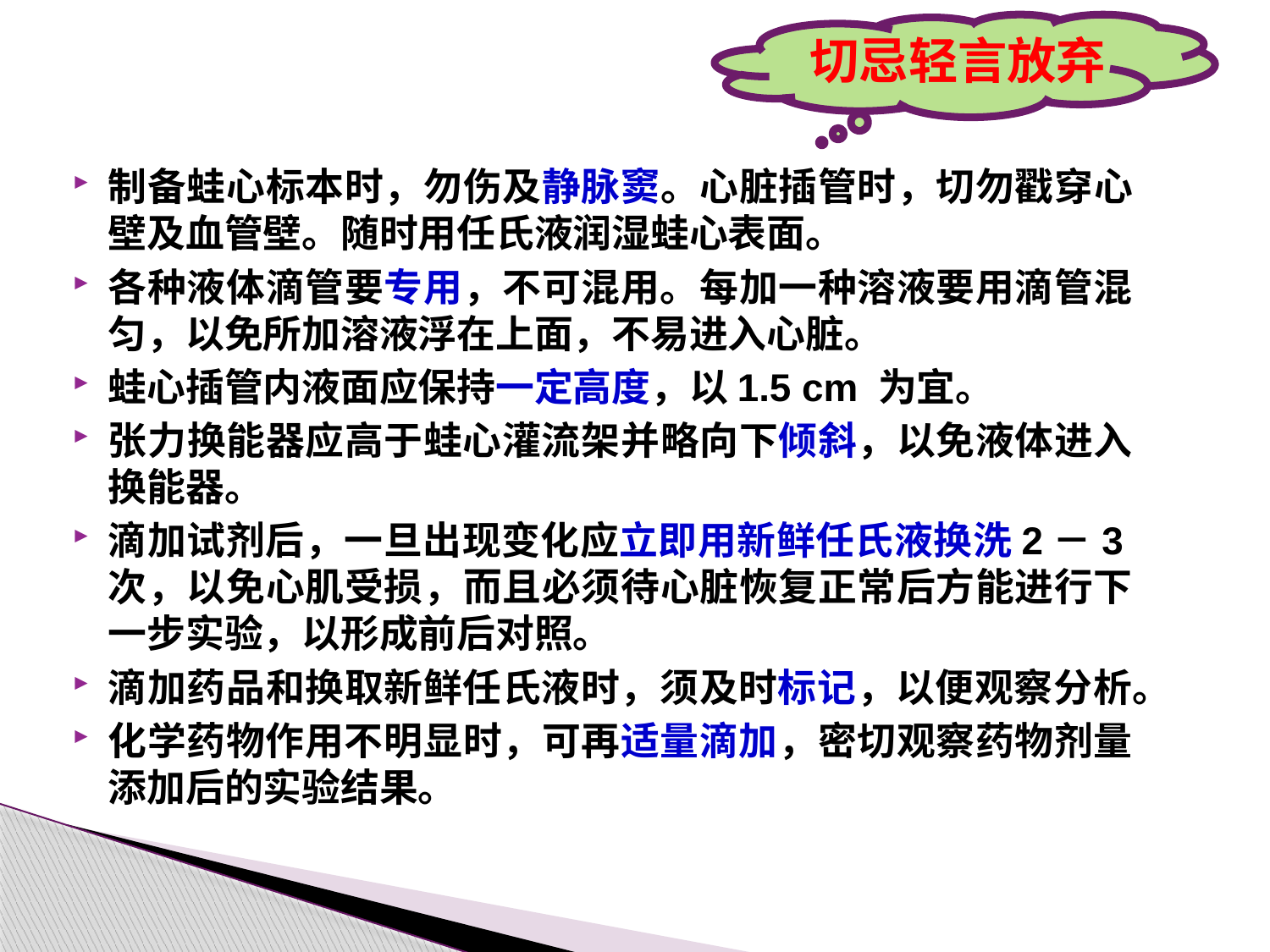

切忌轻言放弃
制备蛙心标本时，勿伤及静脉窦。心脏插管时，切勿戳穿心壁及血管壁。随时用任氏液润湿蛙心表面。
各种液体滴管要专用，不可混用。每加一种溶液要用滴管混匀，以免所加溶液浮在上面，不易进入心脏。
蛙心插管内液面应保持一定高度，以1.5 cm 为宜。
张力换能器应高于蛙心灌流架并略向下倾斜，以免液体进入换能器。
滴加试剂后，一旦出现变化应立即用新鲜任氏液换洗2－3次，以免心肌受损，而且必须待心脏恢复正常后方能进行下一步实验，以形成前后对照。
滴加药品和换取新鲜任氏液时，须及时标记，以便观察分析。
化学药物作用不明显时，可再适量滴加，密切观察药物剂量添加后的实验结果。